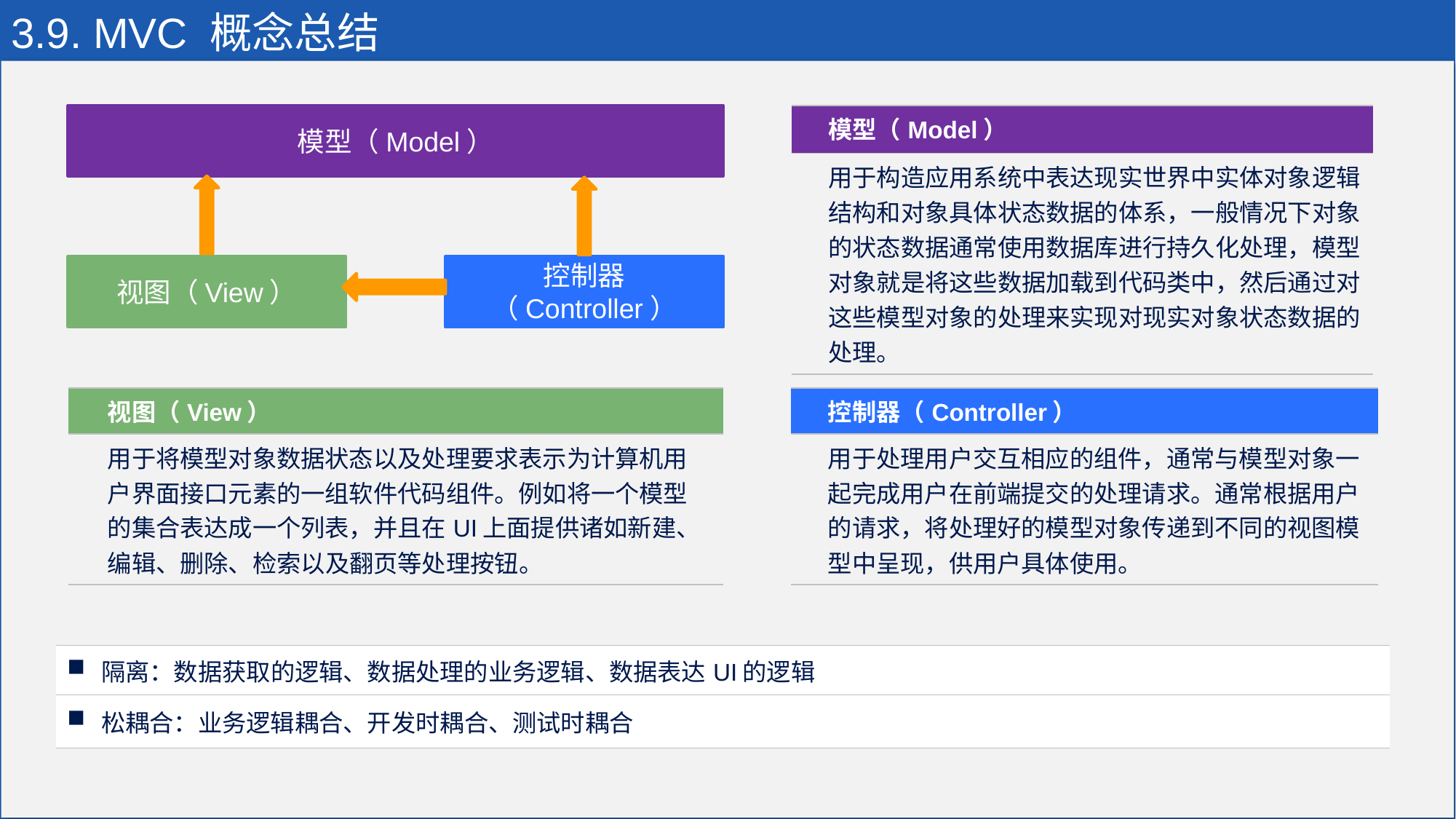

# 3.9. MVC 概念总结
模型（Model）
|  | 模型（Model） |
| --- | --- |
|  | 用于构造应用系统中表达现实世界中实体对象逻辑结构和对象具体状态数据的体系，一般情况下对象的状态数据通常使用数据库进行持久化处理，模型对象就是将这些数据加载到代码类中，然后通过对这些模型对象的处理来实现对现实对象状态数据的处理。 |

视图（View）
控制器（Controller）

|  | 控制器（Controller） |
| --- | --- |
|  | 用于处理用户交互相应的组件，通常与模型对象一起完成用户在前端提交的处理请求。通常根据用户的请求，将处理好的模型对象传递到不同的视图模型中呈现，供用户具体使用。 |
|  | 视图（View） |
| --- | --- |
|  | 用于将模型对象数据状态以及处理要求表示为计算机用户界面接口元素的一组软件代码组件。例如将一个模型的集合表达成一个列表，并且在UI上面提供诸如新建、编辑、删除、检索以及翻页等处理按钮。 |
| 隔离：数据获取的逻辑、数据处理的业务逻辑、数据表达UI的逻辑 |
| --- |
| 松耦合：业务逻辑耦合、开发时耦合、测试时耦合 |